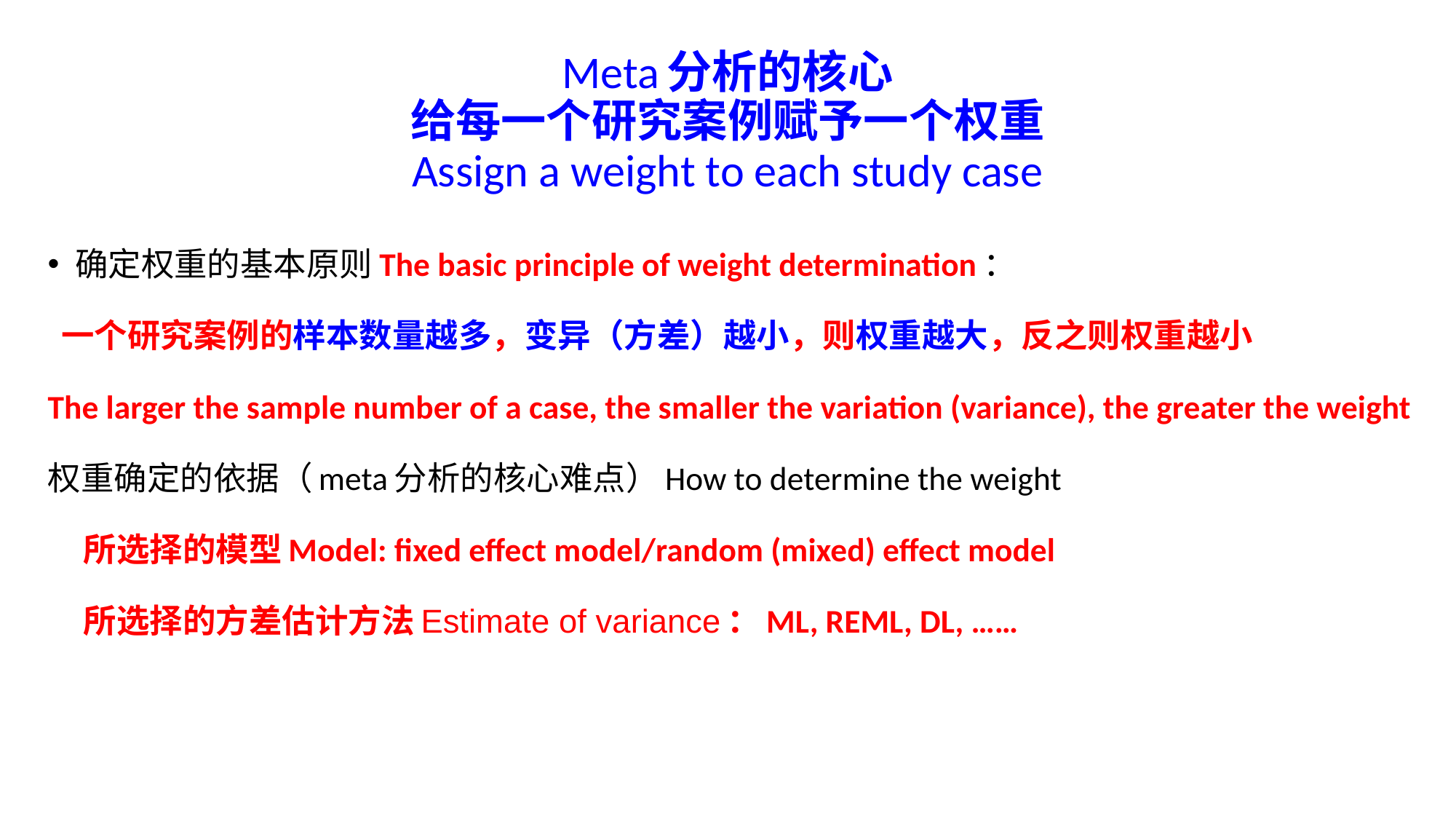

# Meta分析的核心 给每一个研究案例赋予一个权重 Assign a weight to each study case
确定权重的基本原则The basic principle of weight determination：
 一个研究案例的样本数量越多，变异（方差）越小，则权重越大，反之则权重越小
The larger the sample number of a case, the smaller the variation (variance), the greater the weight
权重确定的依据（meta分析的核心难点）How to determine the weight
    所选择的模型Model: fixed effect model/random (mixed) effect model
    所选择的方差估计方法Estimate of variance：ML, REML, DL, ……